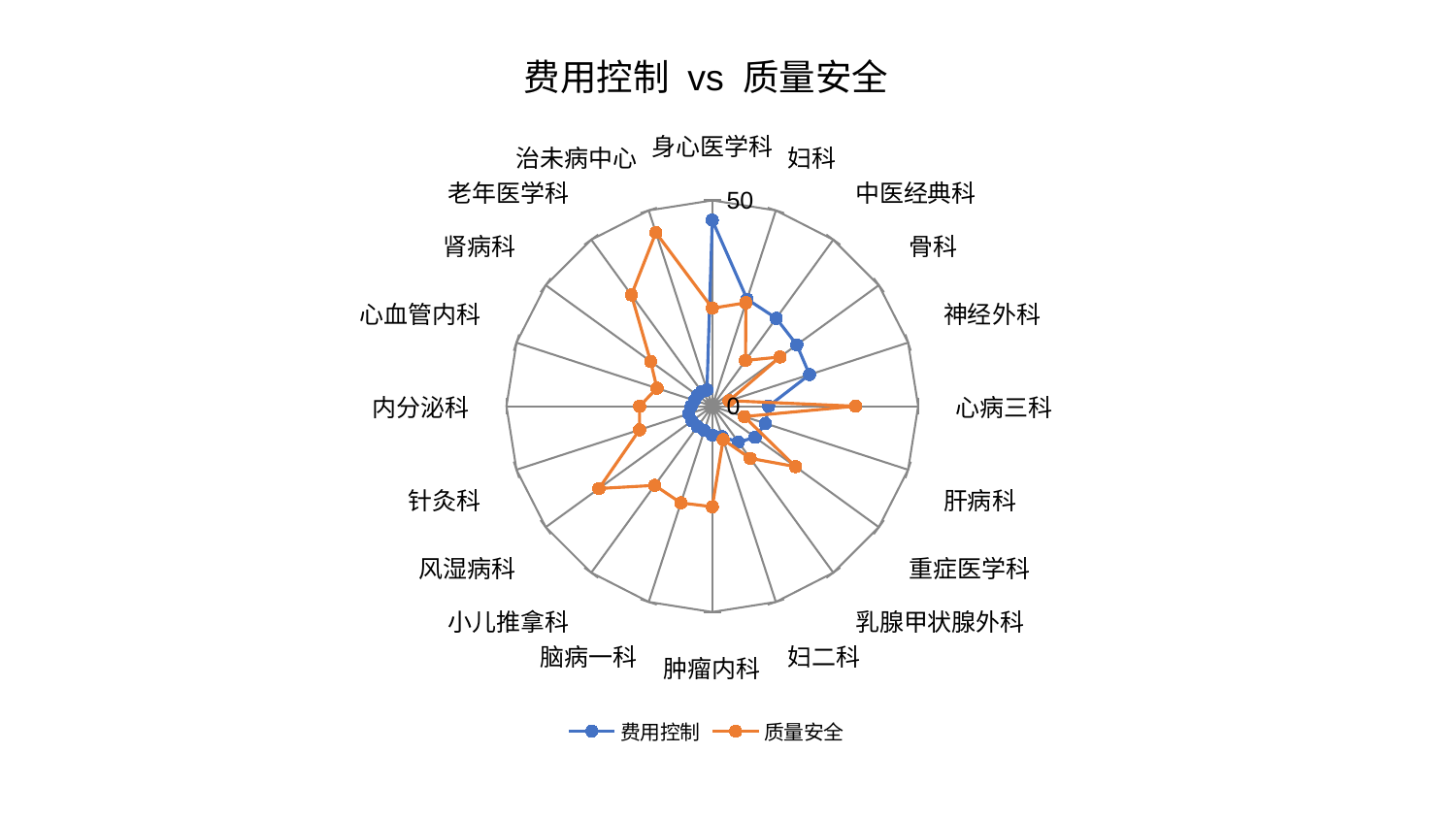

### Chart: 费用控制 vs 质量安全

| Category | 费用控制 | 质量安全 |
|---|---|---|
| 身心医学科 | 45.17629761421839 | 23.812486442445948 |
| 妇科 | 27.34434328679543 | 26.414668696719065 |
| 中医经典科 | 26.408670884189004 | 13.738912355164782 |
| 骨科 | 25.376960121205887 | 20.348686861246158 |
| 神经外科 | 24.83476614312212 | 4.296057362105098 |
| 心病三科 | 13.67336197035811 | 34.78406342567949 |
| 肝病科 | 13.573615917954216 | 8.153857301905287 |
| 重症医学科 | 12.8677991662287 | 24.975807427383092 |
| 乳腺甲状腺外科 | 10.805262853481763 | 15.672812073056145 |
| 妇二科 | 7.813692595024088 | 8.54352204158691 |
| 肿瘤内科 | 7.0141751322015855 | 24.435289795758745 |
| 脑病一科 | 6.205825193457 | 24.69193718788515 |
| 小儿推拿科 | 6.151098068702409 | 23.783234058523842 |
| 风湿病科 | 6.097835619524662 | 34.04766599172025 |
| 针灸科 | 6.068621555145905 | 18.583004505439934 |
| 内分泌科 | 5.143312197418549 | 17.656826532333348 |
| 心血管内科 | 4.575179573503635 | 14.128919516813687 |
| 肾病科 | 4.4559766557978655 | 18.517513773273002 |
| 老年医学科 | 4.388363427500371 | 33.42165541655662 |
| 治未病中心 | 4.1505047330107985 | 44.334828269667426 |
40